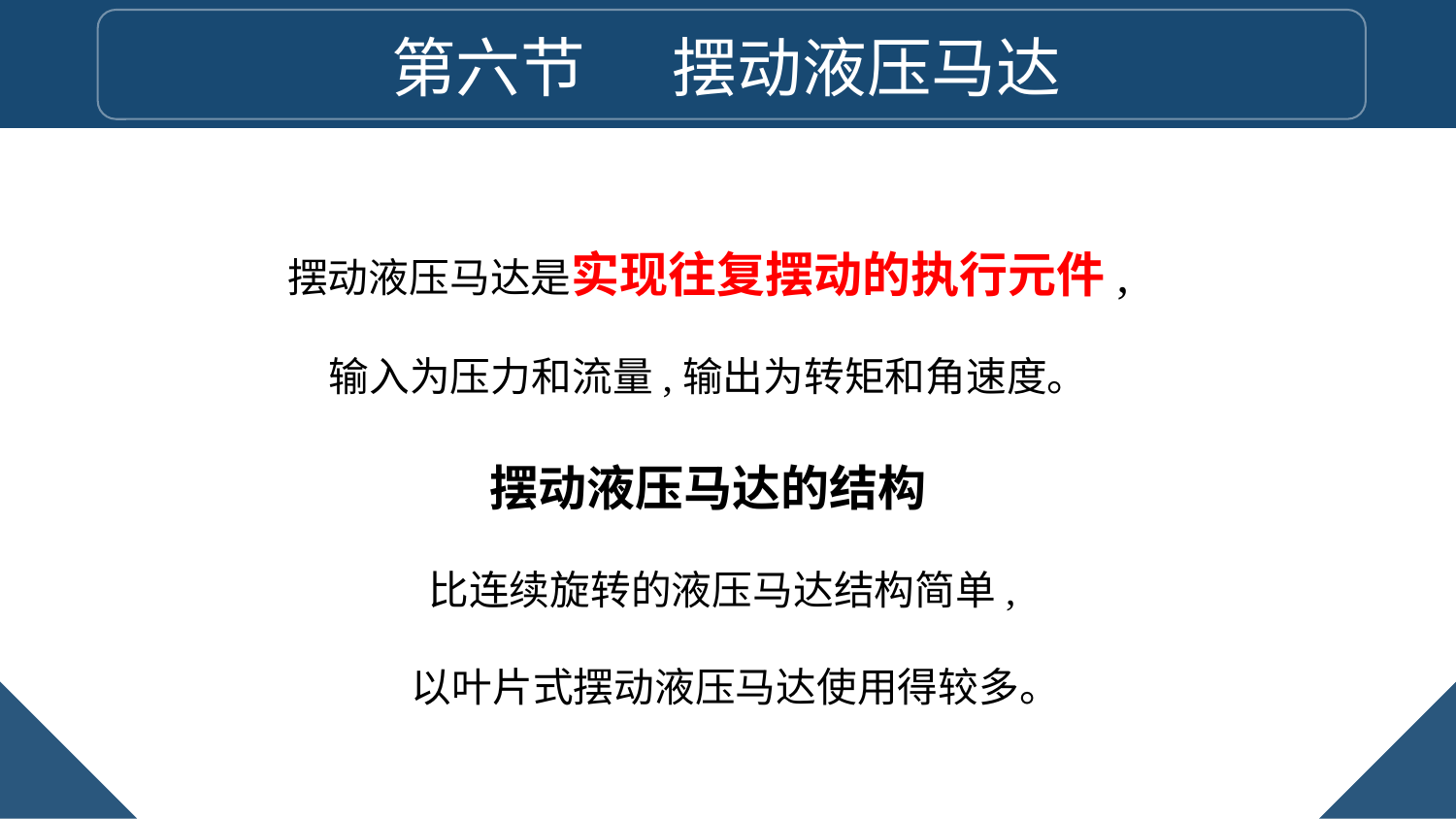

第六节      摆动液压马达
摆动液压马达是实现往复摆动的执行元件,
输入为压力和流量,输出为转矩和角速度。
摆动液压马达的结构
  比连续旋转的液压马达结构简单,
     以叶片式摆动液压马达使用得较多。